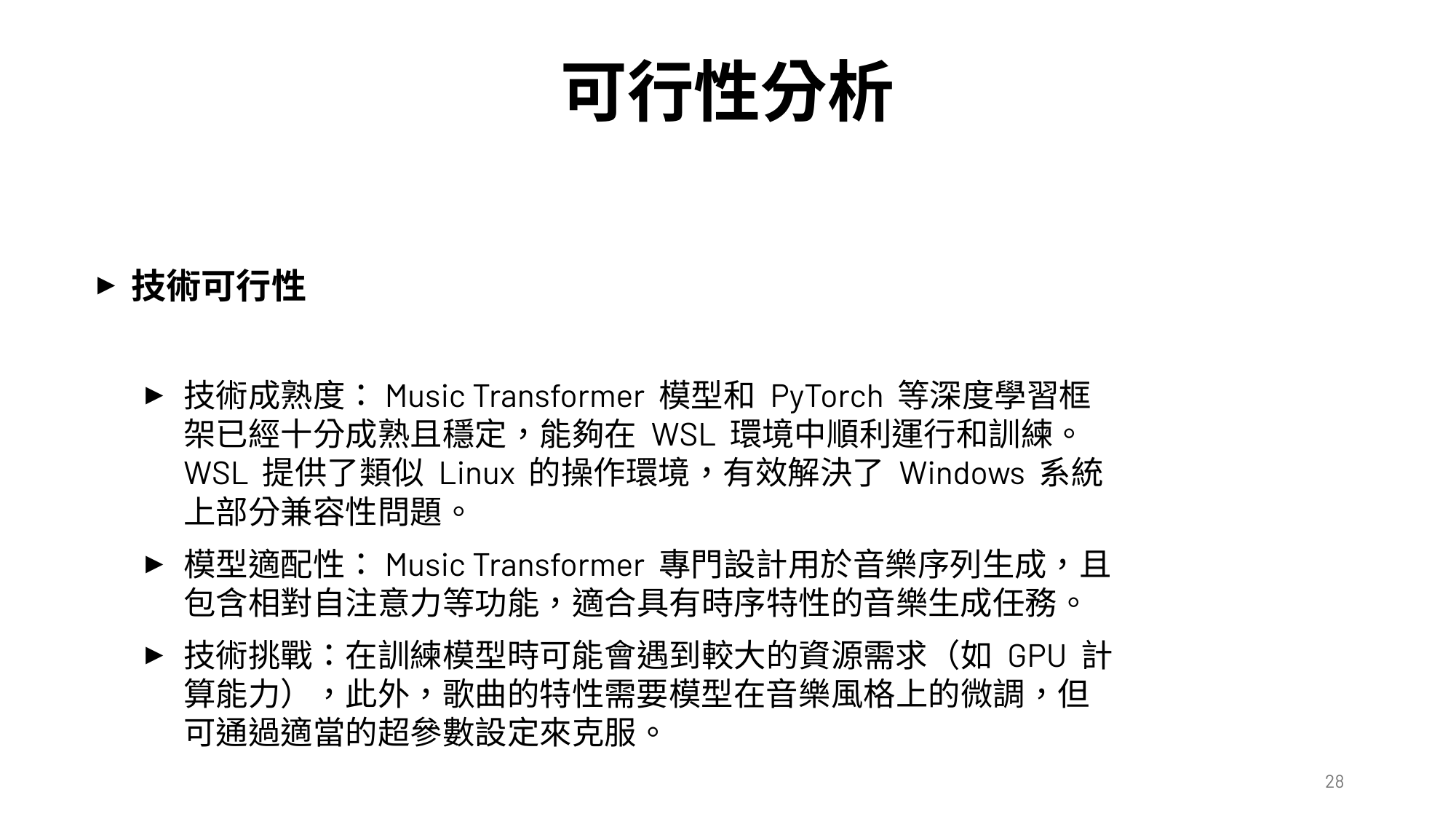

# 可行性分析
技術可行性

技術成熟度：Music Transformer 模型和 PyTorch 等深度學習框架已經十分成熟且穩定，能夠在 WSL 環境中順利運行和訓練。WSL 提供了類似 Linux 的操作環境，有效解決了 Windows 系統上部分兼容性問題。
模型適配性：Music Transformer 專門設計用於音樂序列生成，且包含相對自注意力等功能，適合具有時序特性的音樂生成任務。
技術挑戰：在訓練模型時可能會遇到較大的資源需求（如 GPU 計算能力），此外，歌曲的特性需要模型在音樂風格上的微調，但可通過適當的超參數設定來克服。
28